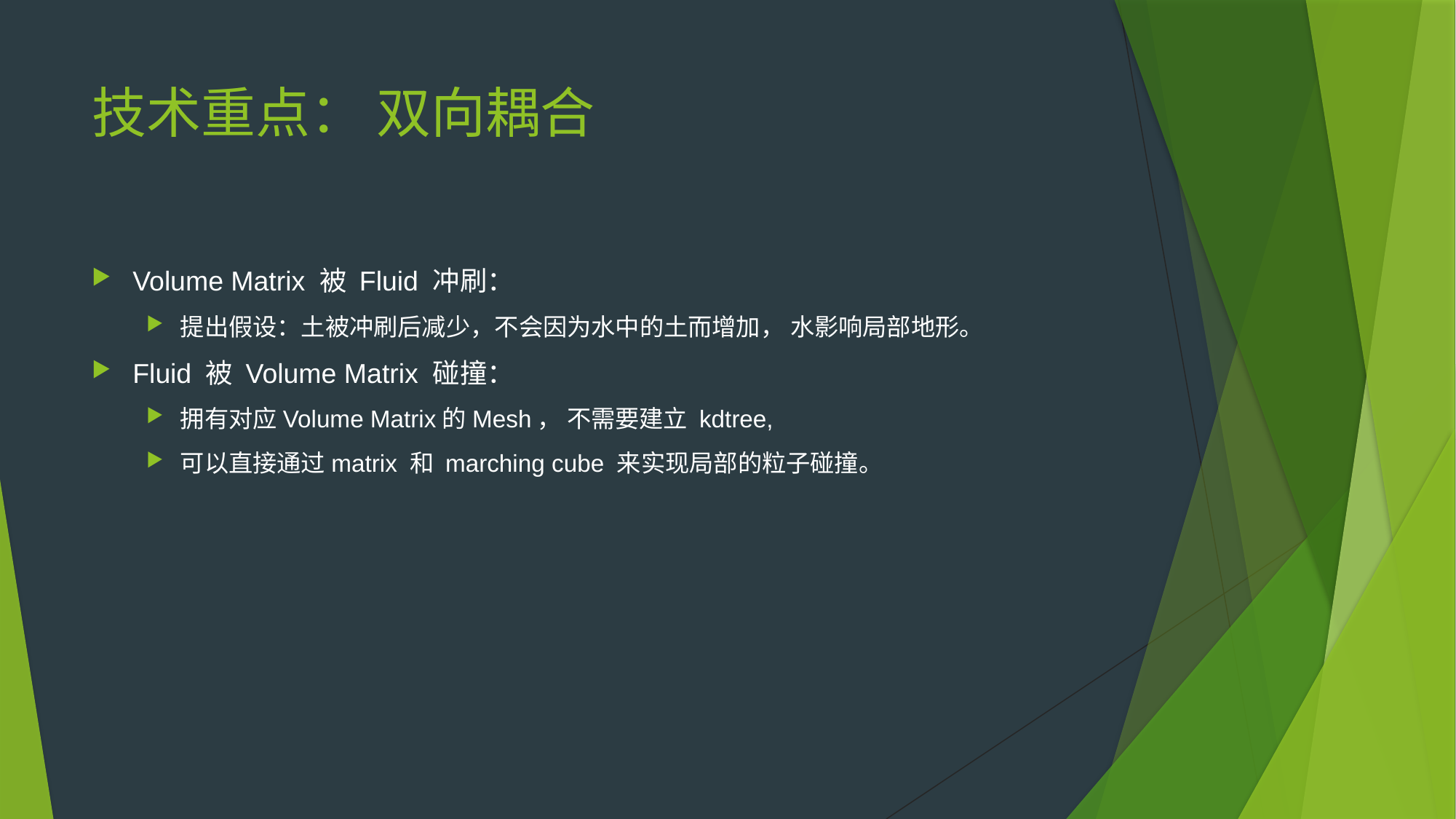

# 技术重点： 双向耦合
Volume Matrix 被 Fluid 冲刷：
提出假设：土被冲刷后减少，不会因为水中的土而增加， 水影响局部地形。
Fluid 被 Volume Matrix 碰撞：
拥有对应Volume Matrix的Mesh， 不需要建立 kdtree,
可以直接通过matrix 和 marching cube 来实现局部的粒子碰撞。